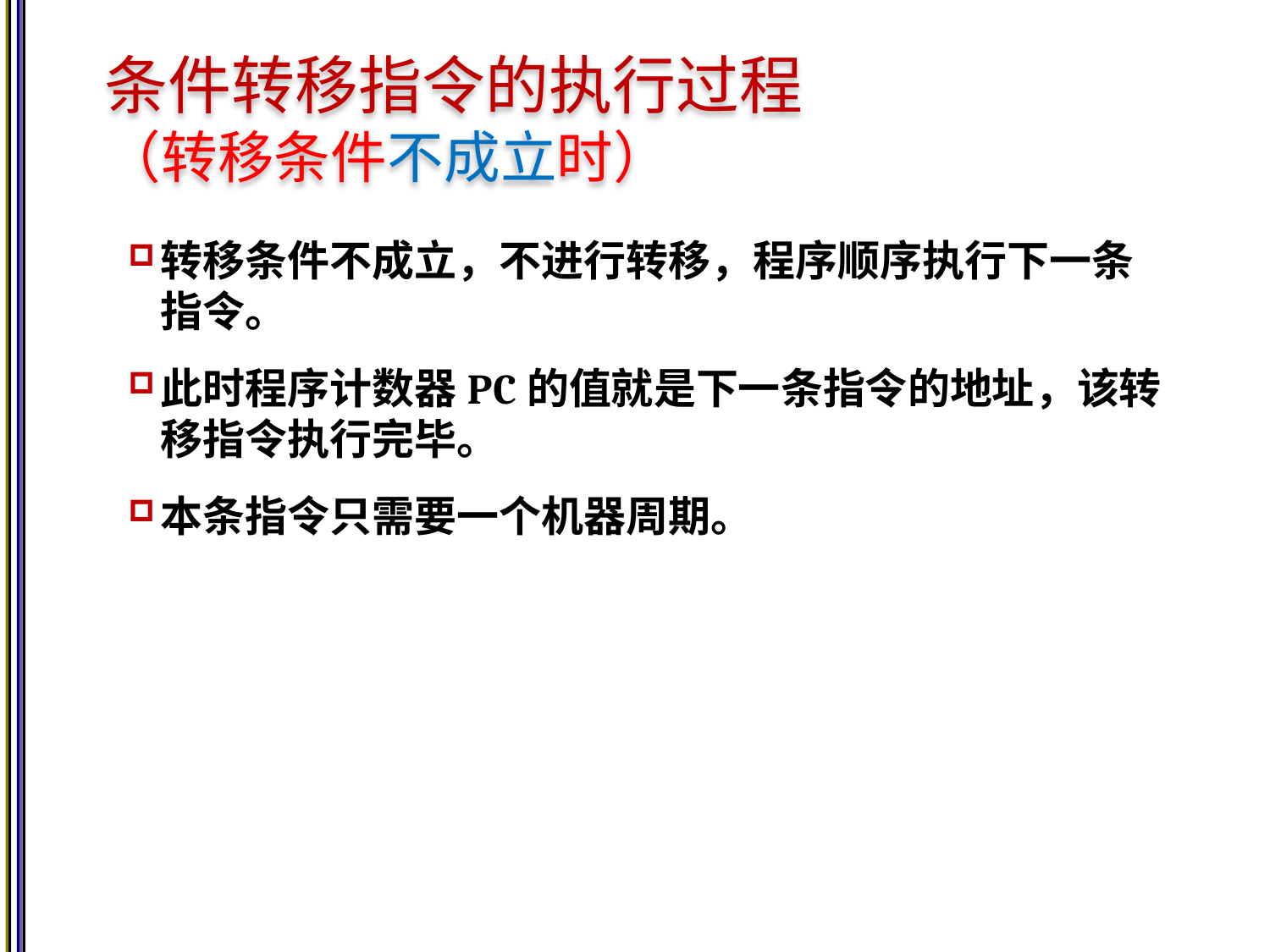

# 条件转移指令的执行过程 （转移条件不成立时）
转移条件不成立，不进行转移，程序顺序执行下一条指令。
此时程序计数器PC的值就是下一条指令的地址，该转移指令执行完毕。
本条指令只需要一个机器周期。
45